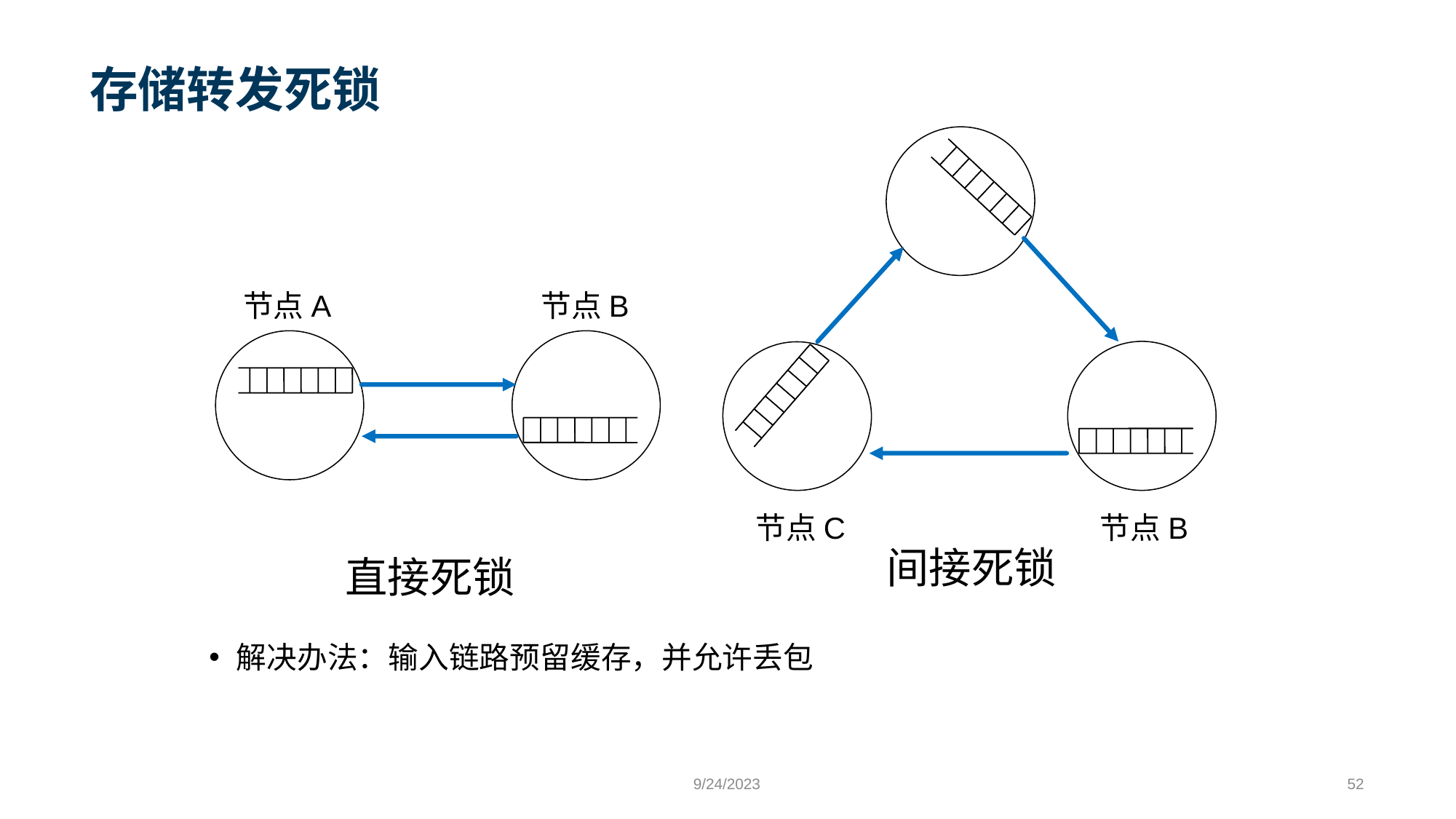

# 存储转发死锁

节点A
节点B

节点C
节点B
间接死锁
直接死锁
解决办法：输入链路预留缓存，并允许丢包

9/24/2023
52